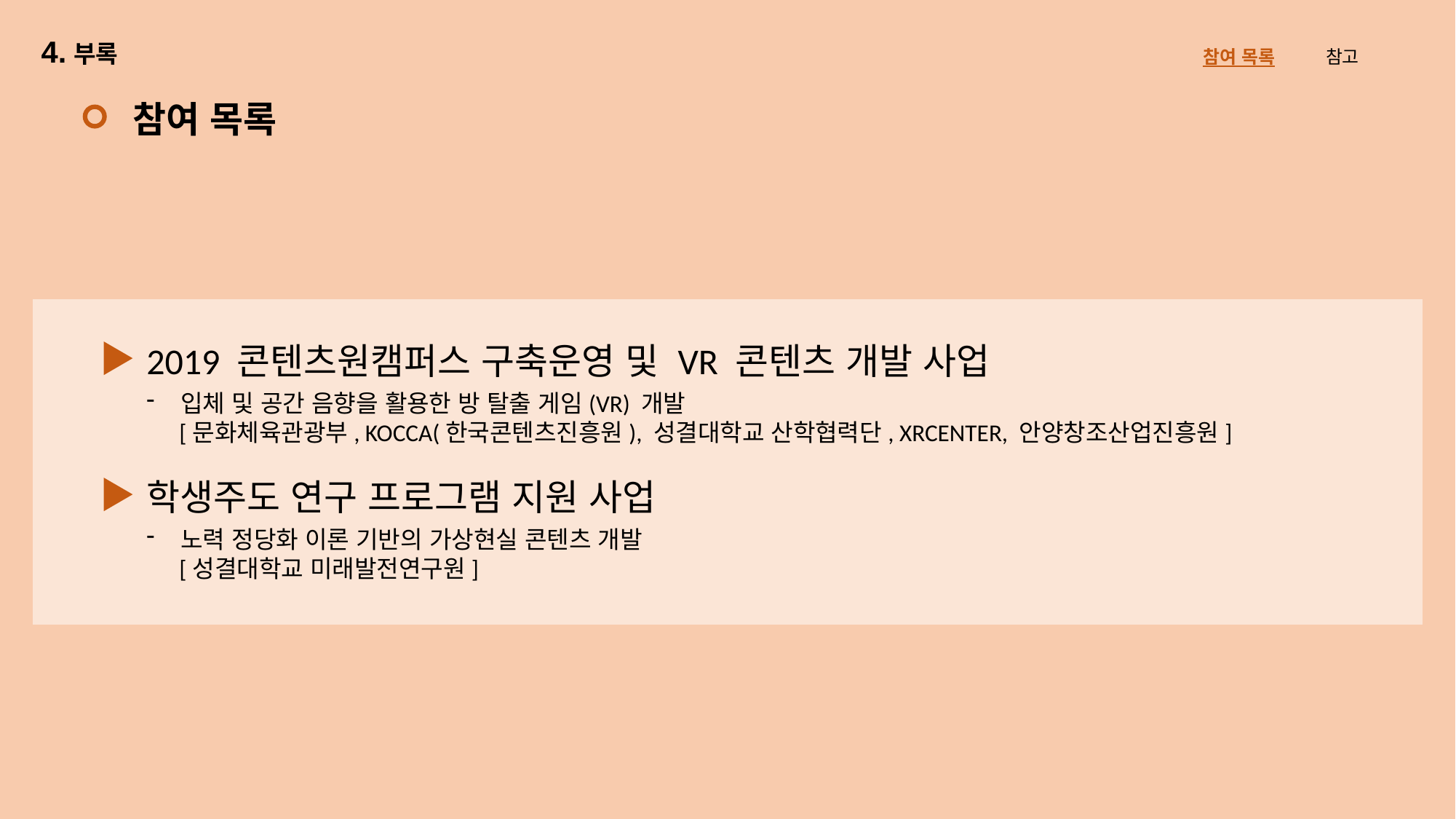

4.부록
참여 목록          참고
참여 목록

2019 콘텐츠원캠퍼스 구축운영 및 VR 콘텐츠 개발 사업

입체 및 공간 음향을 활용한 방 탈출 게임(VR) 개발
      [문화체육관광부, KOCCA(한국콘텐츠진흥원), 성결대학교 산학협력단, XRCENTER, 안양창조산업진흥원]
학생주도 연구 프로그램 지원 사업

노력 정당화 이론 기반의 가상현실 콘텐츠 개발
      [성결대학교 미래발전연구원]